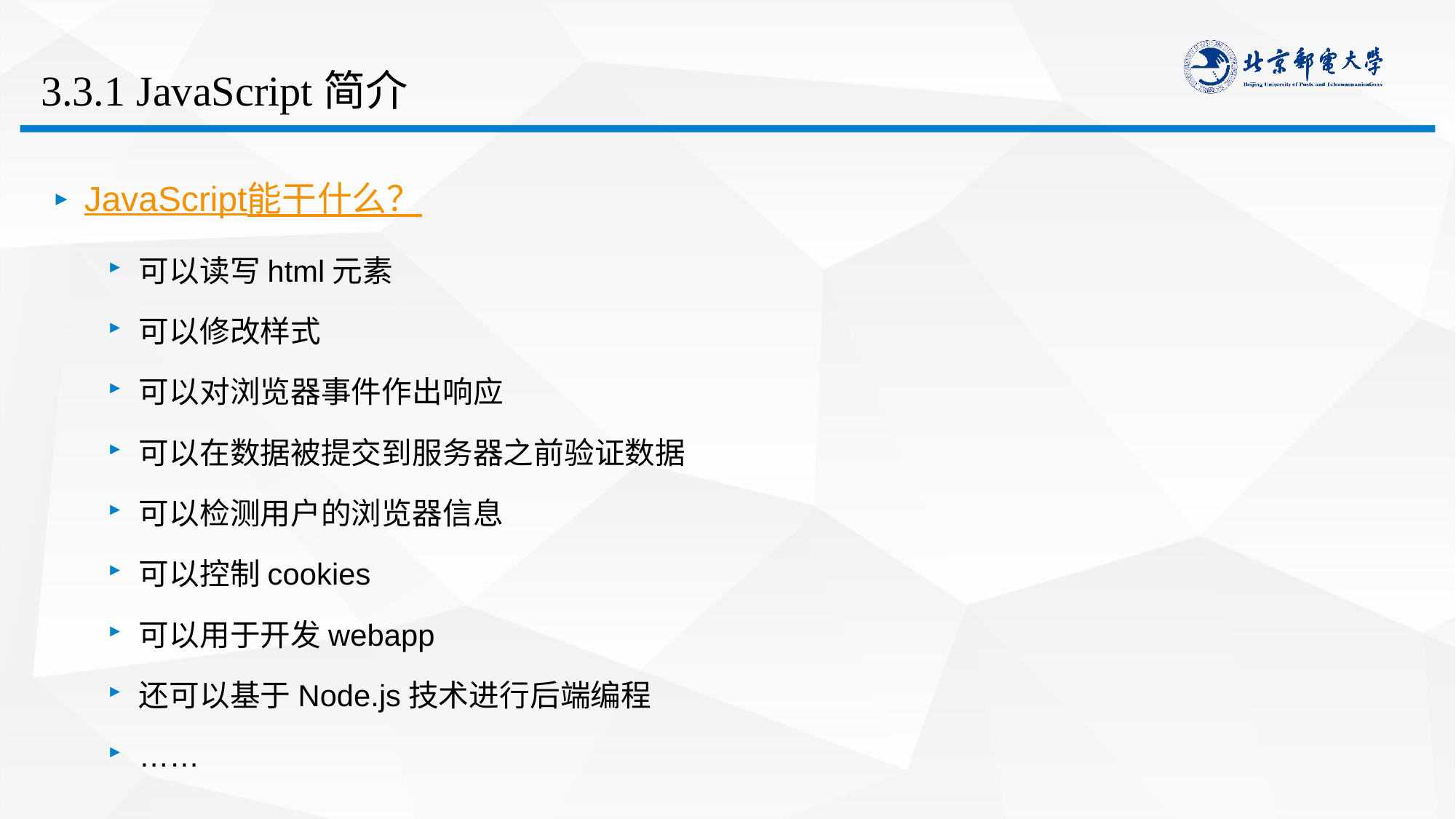

# 3.3.1 JavaScript简介
JavaScript能干什么？
可以读写html元素
可以修改样式
可以对浏览器事件作出响应
可以在数据被提交到服务器之前验证数据
可以检测用户的浏览器信息
可以控制cookies
可以用于开发webapp
还可以基于Node.js技术进行后端编程
……